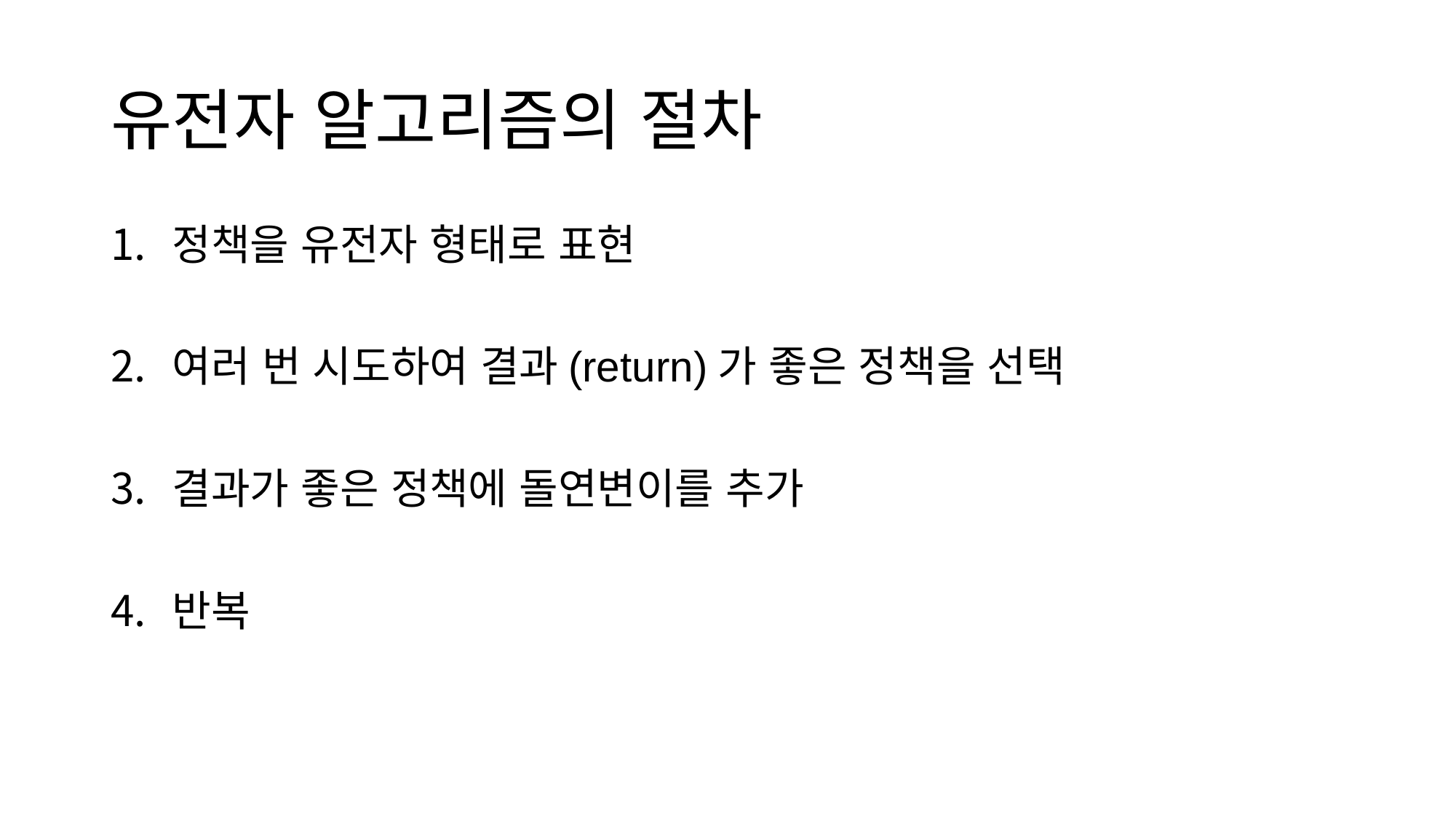

# 유전자 알고리즘의 절차
정책을 유전자 형태로 표현

여러 번 시도하여 결과(return)가 좋은 정책을 선택

결과가 좋은 정책에 돌연변이를 추가

반복